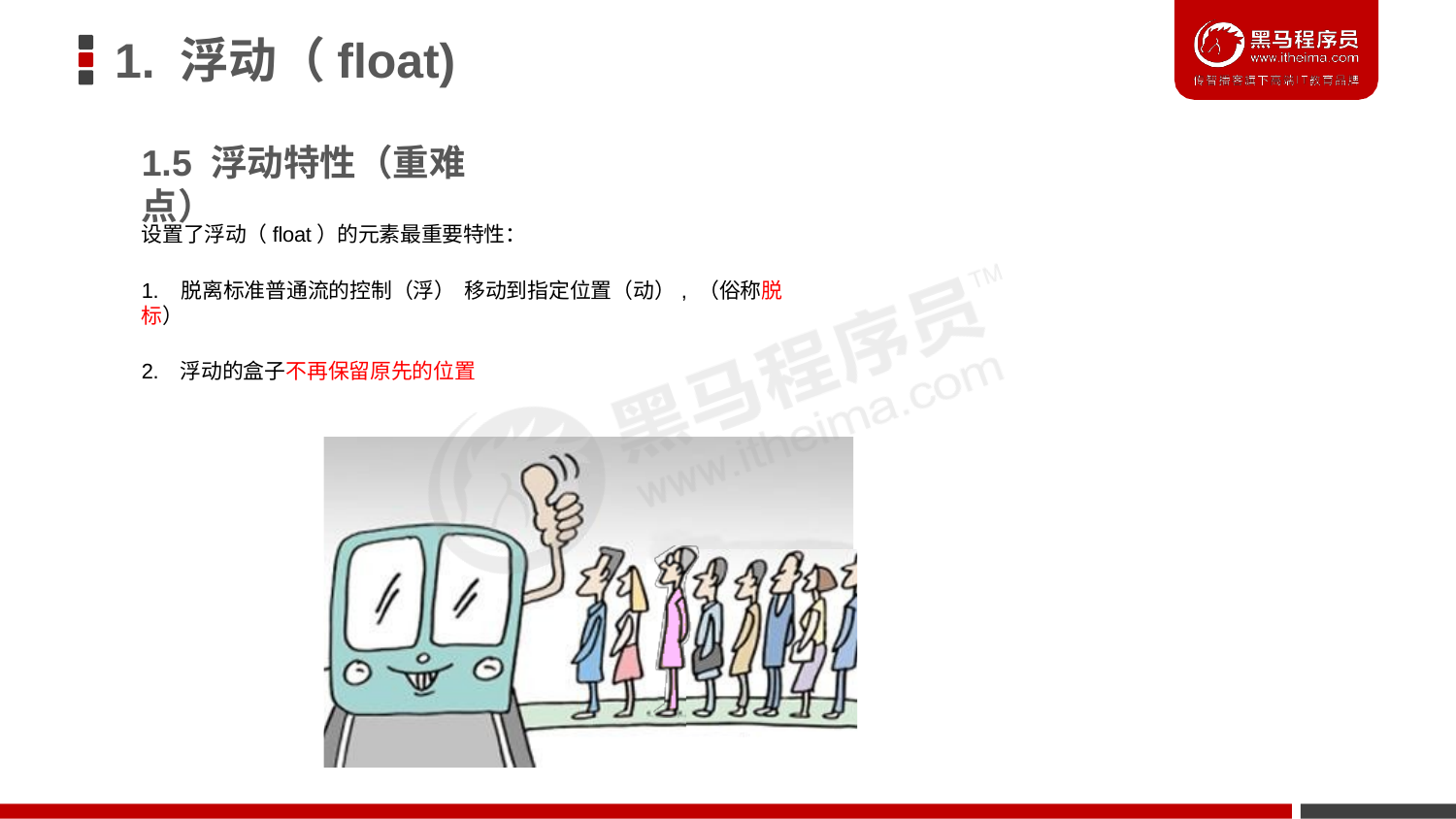

# 1. 浮动（float)
1.5 浮动特性（重难点）

设置了浮动（float）的元素最重要特性：

1.   脱离标准普通流的控制（浮）  移动到指定位置（动）, （俗称脱标）

2.  浮动的盒子不再保留原先的位置